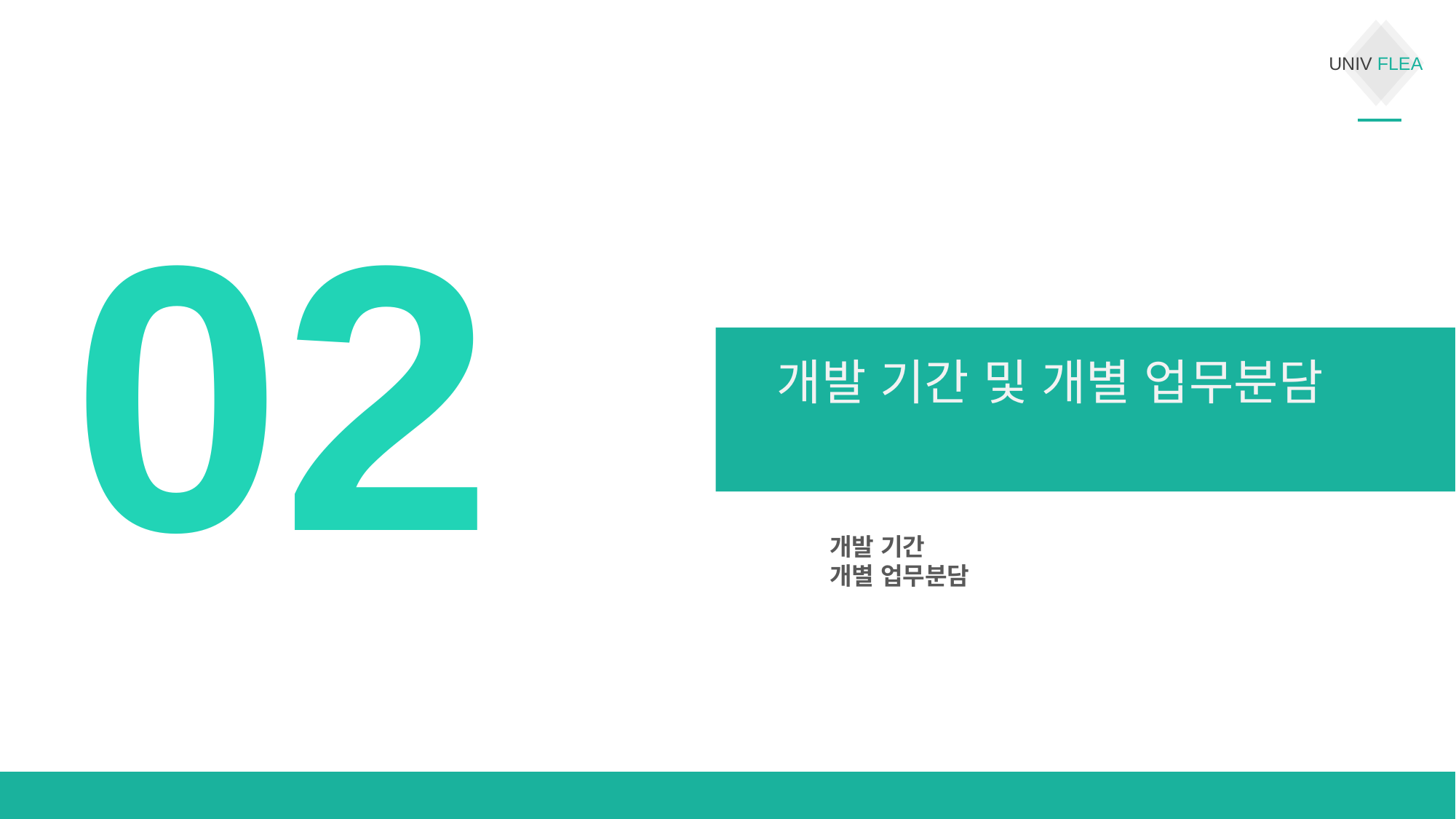

02

개발 기간 및 개별 업무분담
개발 기간
개별 업무분담